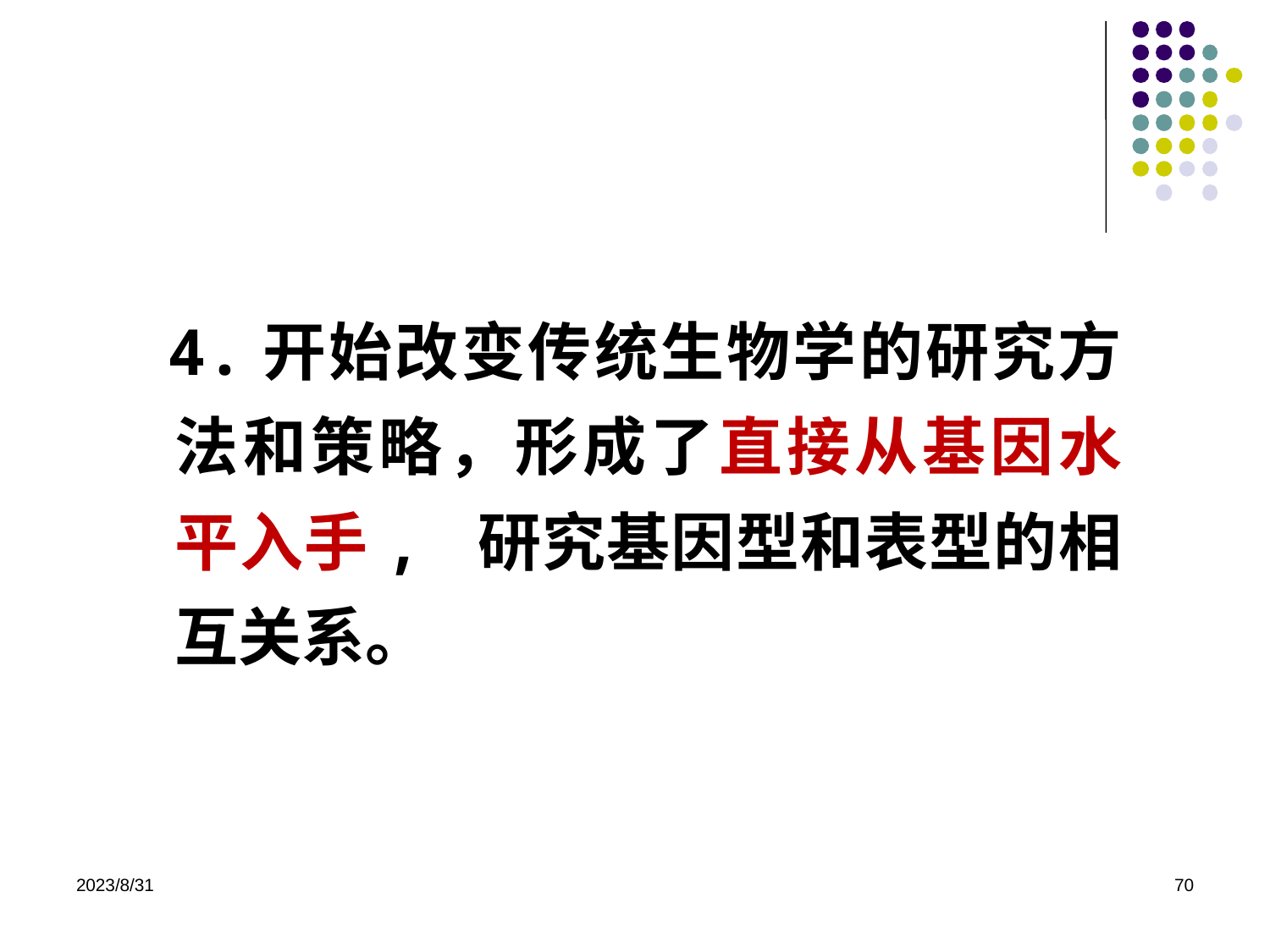

4.开始改变传统生物学的研究方法和策略，形成了直接从基因水平入手, 研究基因型和表型的相互关系。
2023/8/31
70